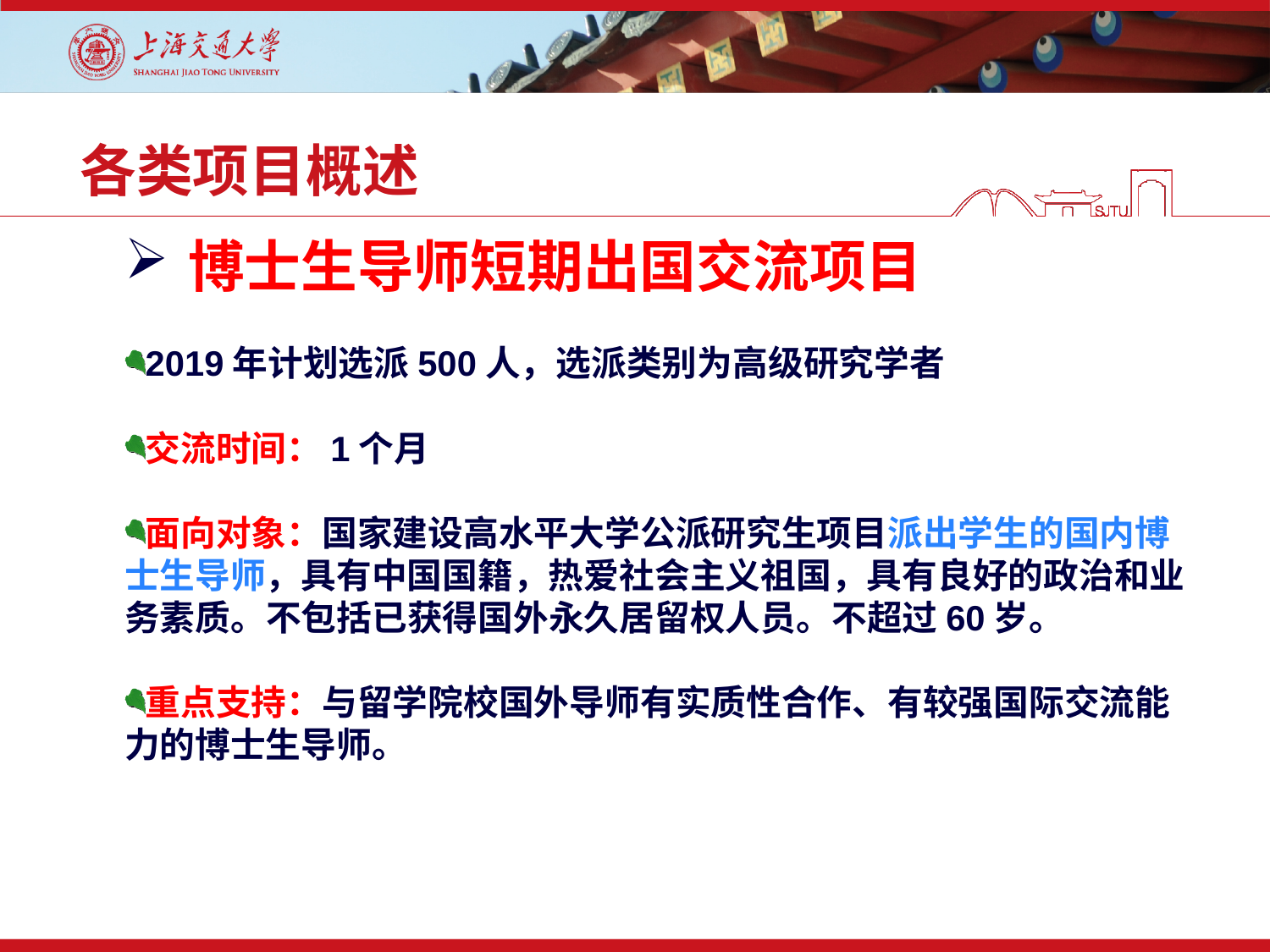

# 各类项目概述
博士生导师短期出国交流项目
2019年计划选派500人，选派类别为高级研究学者
交流时间：1个月
面向对象：国家建设高水平大学公派研究生项目派出学生的国内博士生导师，具有中国国籍，热爱社会主义祖国，具有良好的政治和业务素质。不包括已获得国外永久居留权人员。不超过60岁。
重点支持：与留学院校国外导师有实质性合作、有较强国际交流能力的博士生导师。